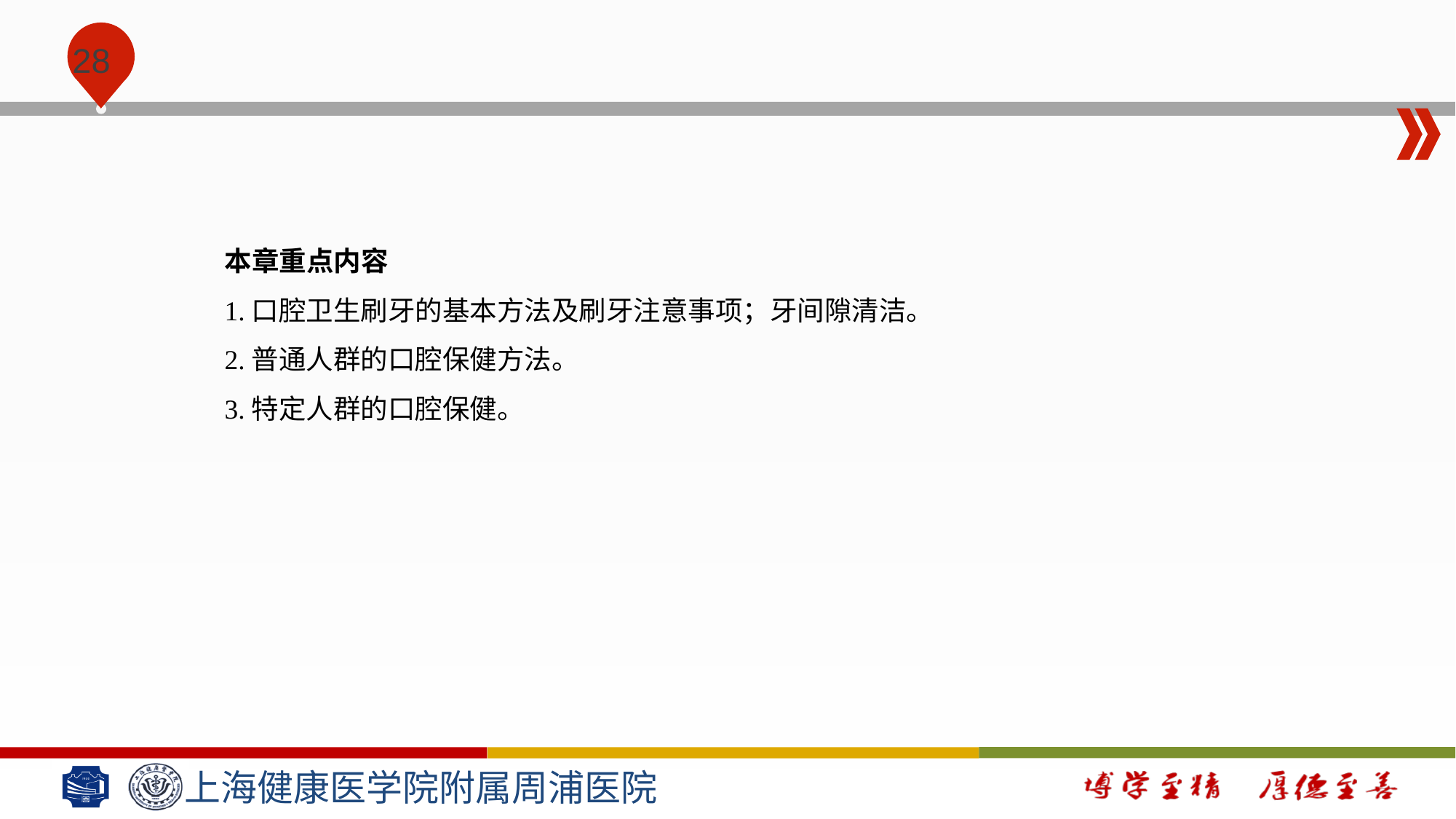

#
本章重点内容
1.口腔卫生刷牙的基本方法及刷牙注意事项；牙间隙清洁。
2.普通人群的口腔保健方法。
3.特定人群的口腔保健。